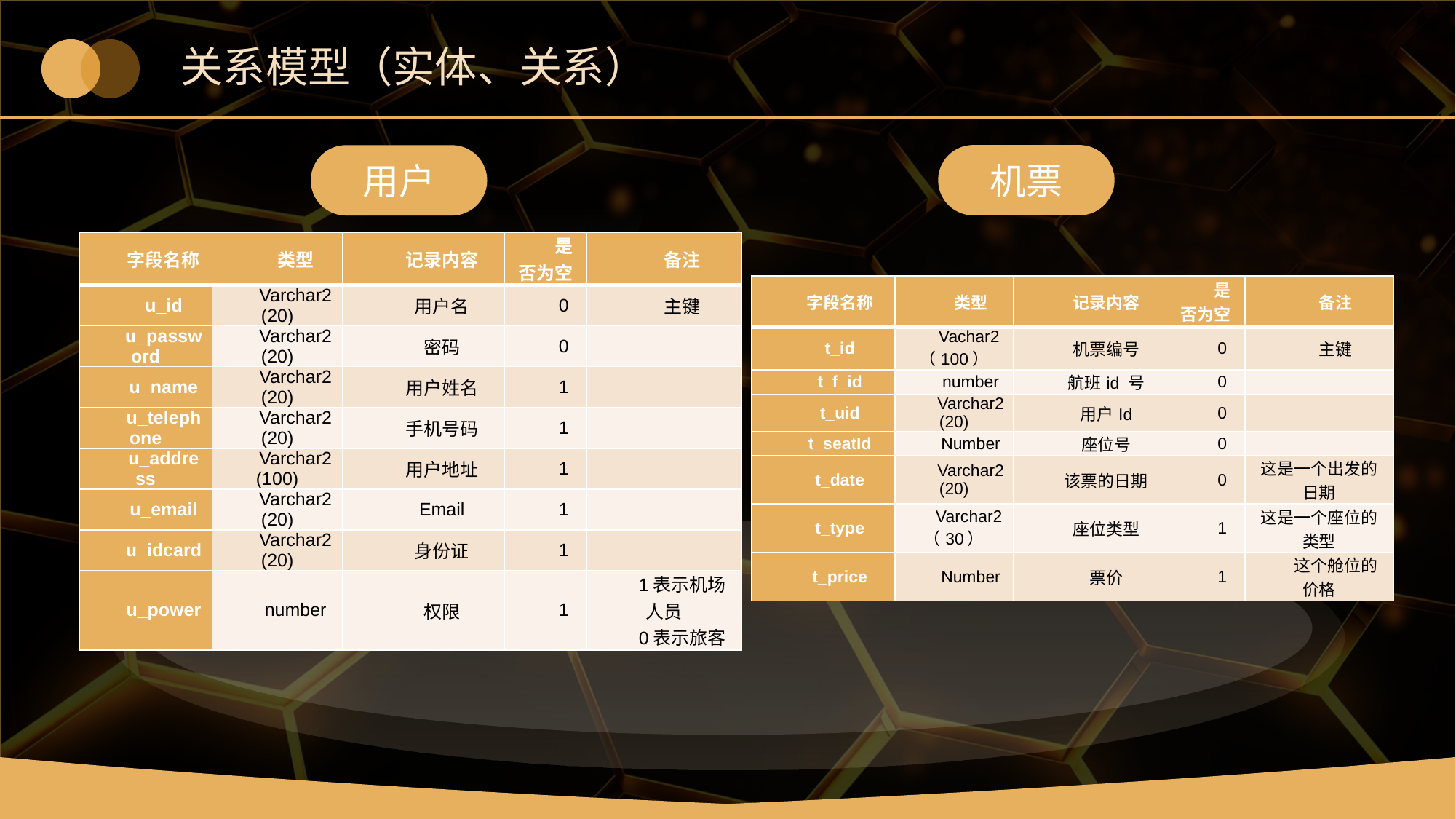

# 关系模型（实体、关系）
机票

用户

| 字段名称 | 类型 | 记录内容 | 是否为空 | 备注 |
| --- | --- | --- | --- | --- |
| u\_id | Varchar2(20) | 用户名 | 0 | 主键 |
| u\_password | Varchar2(20) | 密码 | 0 |  |
| u\_name | Varchar2(20) | 用户姓名 | 1 |  |
| u\_telephone | Varchar2(20) | 手机号码 | 1 |  |
| u\_address | Varchar2(100) | 用户地址 | 1 |  |
| u\_email | Varchar2(20) | Email | 1 |  |
| u\_idcard | Varchar2(20) | 身份证 | 1 |  |
| u\_power | number | 权限 | 1 | 1表示机场人员 0表示旅客 |
| 字段名称 | 类型 | 记录内容 | 是否为空 | 备注 |
| --- | --- | --- | --- | --- |
| t\_id | Vachar2（100） | 机票编号 | 0 | 主键 |
| t\_f\_id | number | 航班id 号 | 0 |  |
| t\_uid | Varchar2(20) | 用户Id | 0 |  |
| t\_seatId | Number | 座位号 | 0 |  |
| t\_date | Varchar2(20) | 该票的日期 | 0 | 这是一个出发的日期 |
| t\_type | Varchar2（30） | 座位类型 | 1 | 这是一个座位的类型 |
| t\_price | Number | 票价 | 1 | 这个舱位的价格 |